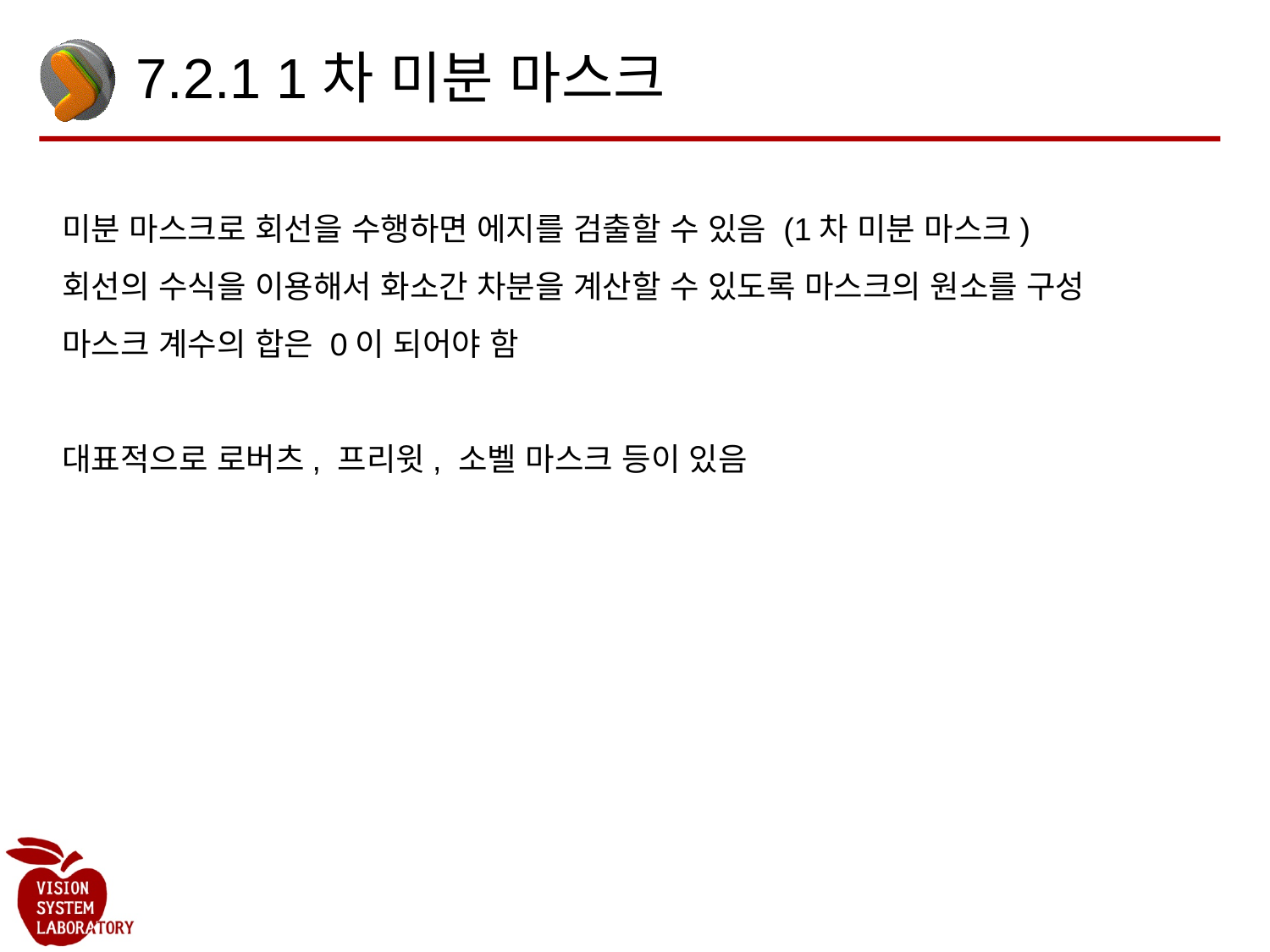

# 7.2.1 1차 미분 마스크

미분 마스크로 회선을 수행하면 에지를 검출할 수 있음 (1차 미분 마스크)
회선의 수식을 이용해서 화소간 차분을 계산할 수 있도록 마스크의 원소를 구성
마스크 계수의 합은 0이 되어야 함

대표적으로 로버츠, 프리윗, 소벨 마스크 등이 있음